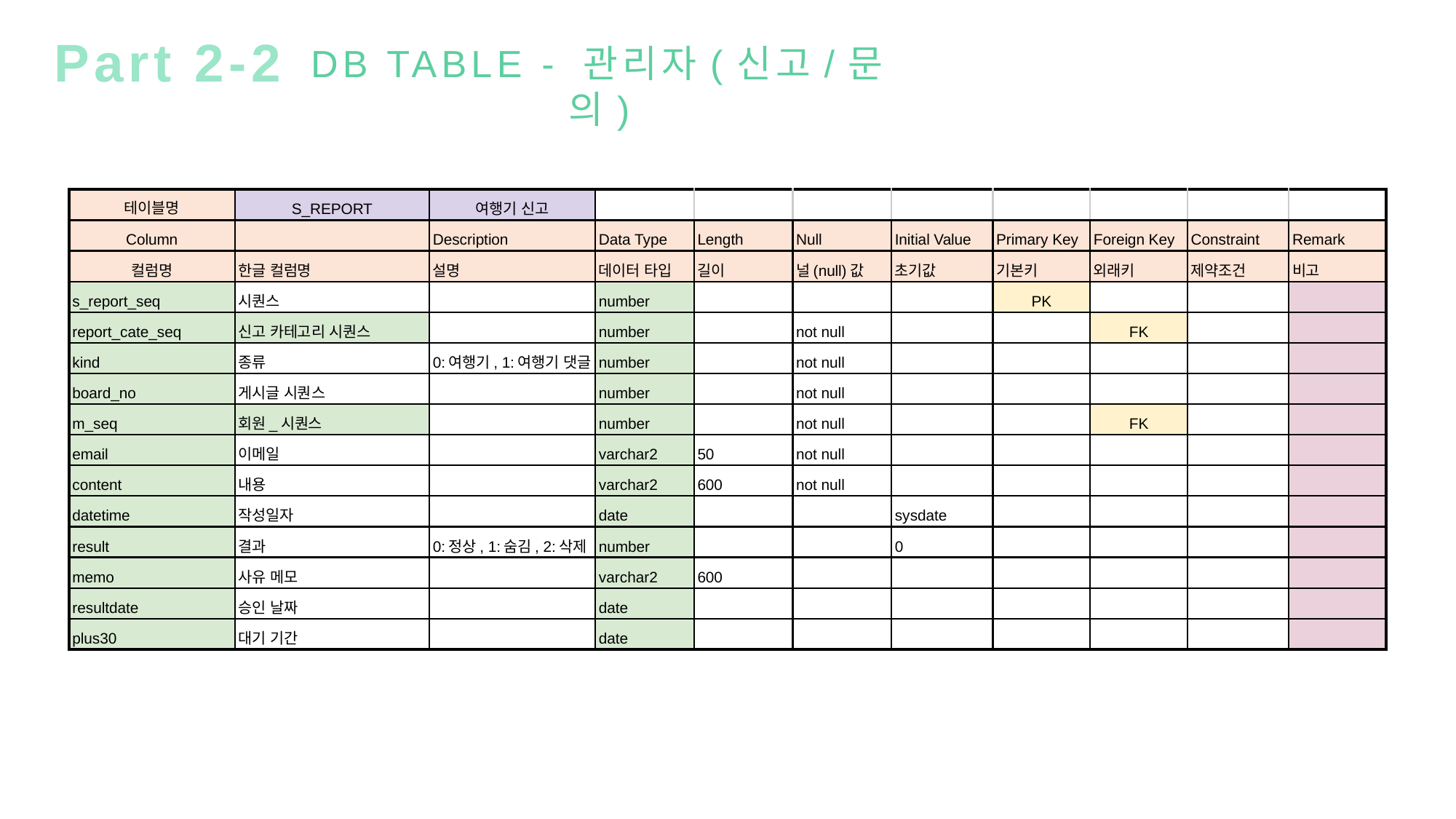

Part 2-2
DB TABLE - 관리자(신고/문의)
| 테이블명 | S\_REPORT | 여행기 신고 |  |  |  |  |  |  |  |  |
| --- | --- | --- | --- | --- | --- | --- | --- | --- | --- | --- |
| Column |  | Description | Data Type | Length | Null | Initial Value | Primary Key | Foreign Key | Constraint | Remark |
| 컬럼명 | 한글 컬럼명 | 설명 | 데이터 타입 | 길이 | 널(null)값 | 초기값 | 기본키 | 외래키 | 제약조건 | 비고 |
| s\_report\_seq | 시퀀스 |  | number |  |  |  | PK |  |  |  |
| report\_cate\_seq | 신고 카테고리 시퀀스 |  | number |  | not null |  |  | FK |  |  |
| kind | 종류 | 0:여행기, 1:여행기 댓글 | number |  | not null |  |  |  |  |  |
| board\_no | 게시글 시퀀스 |  | number |  | not null |  |  |  |  |  |
| m\_seq | 회원\_시퀀스 |  | number |  | not null |  |  | FK |  |  |
| email | 이메일 |  | varchar2 | 50 | not null |  |  |  |  |  |
| content | 내용 |  | varchar2 | 600 | not null |  |  |  |  |  |
| datetime | 작성일자 |  | date |  |  | sysdate |  |  |  |  |
| result | 결과 | 0:정상, 1:숨김, 2:삭제 | number |  |  | 0 |  |  |  |  |
| memo | 사유 메모 |  | varchar2 | 600 |  |  |  |  |  |  |
| resultdate | 승인 날짜 |  | date |  |  |  |  |  |  |  |
| plus30 | 대기 기간 |  | date |  |  |  |  |  |  |  |